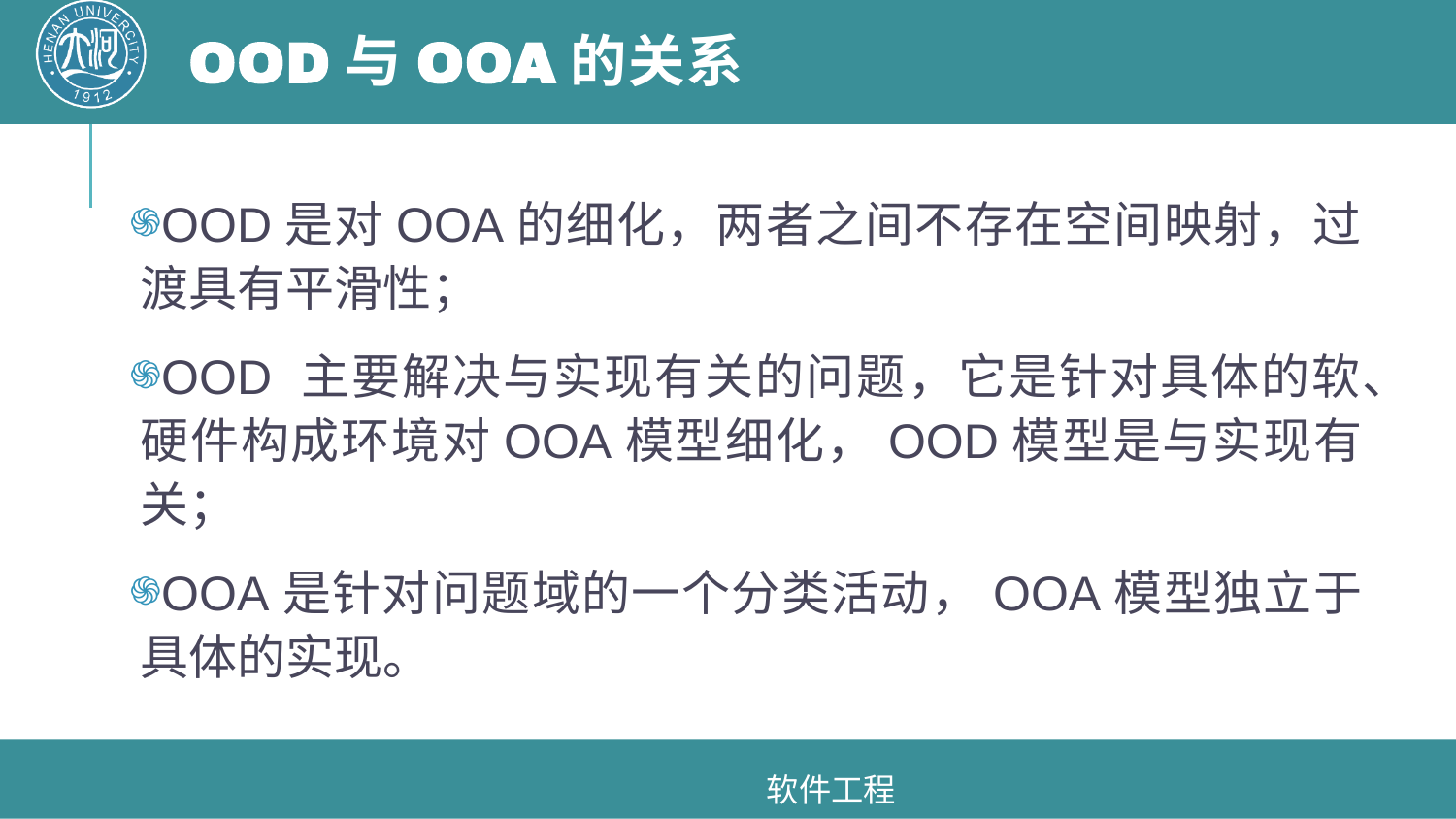

# OOD与OOA的关系
OOD是对OOA的细化，两者之间不存在空间映射，过渡具有平滑性；
OOD 主要解决与实现有关的问题，它是针对具体的软、硬件构成环境对OOA模型细化，OOD模型是与实现有关；
OOA是针对问题域的一个分类活动，OOA模型独立于具体的实现。

软件工程
9